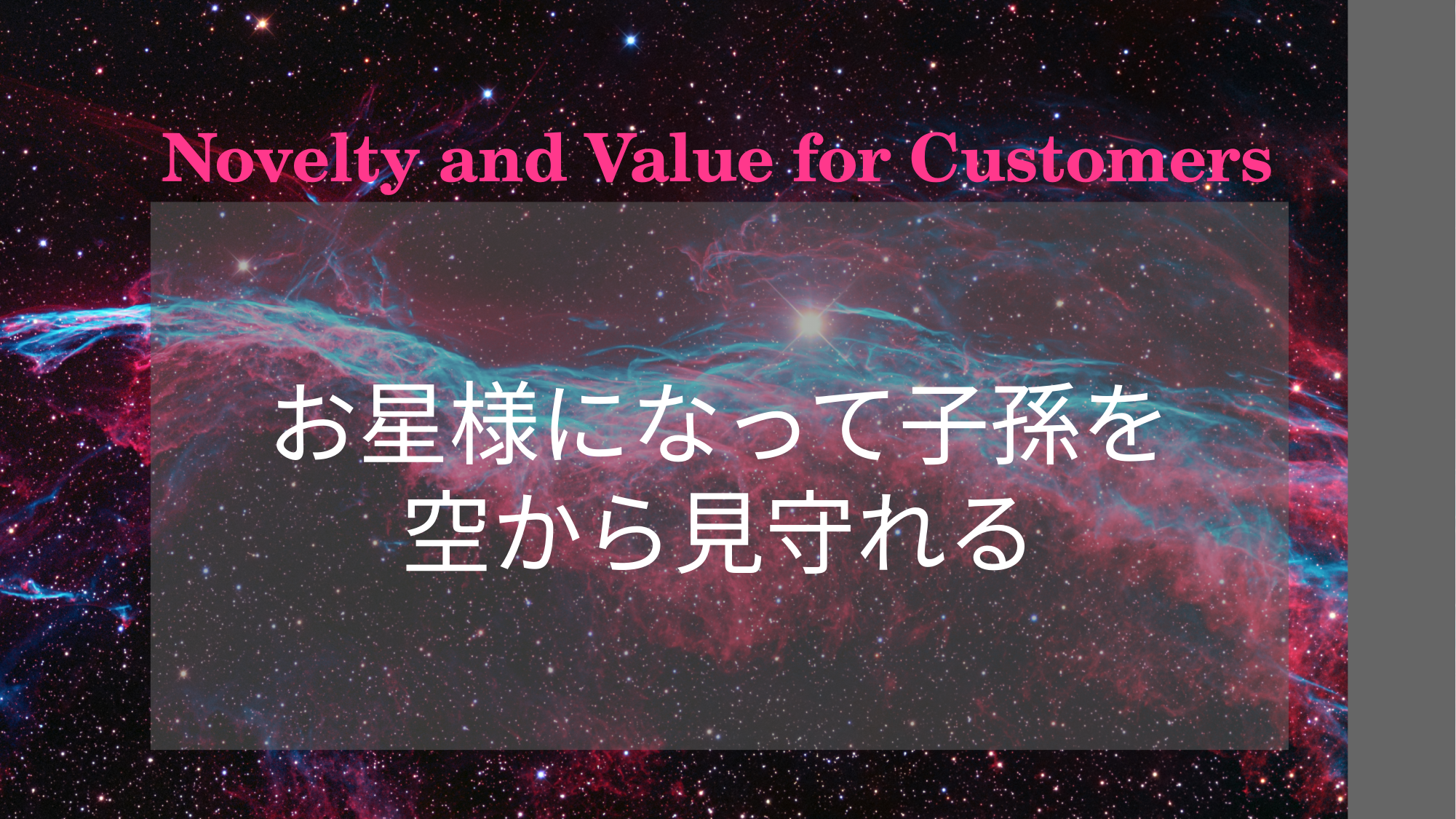

# Novelty and Value for Customers
お星様になって子孫を
空から見守れる